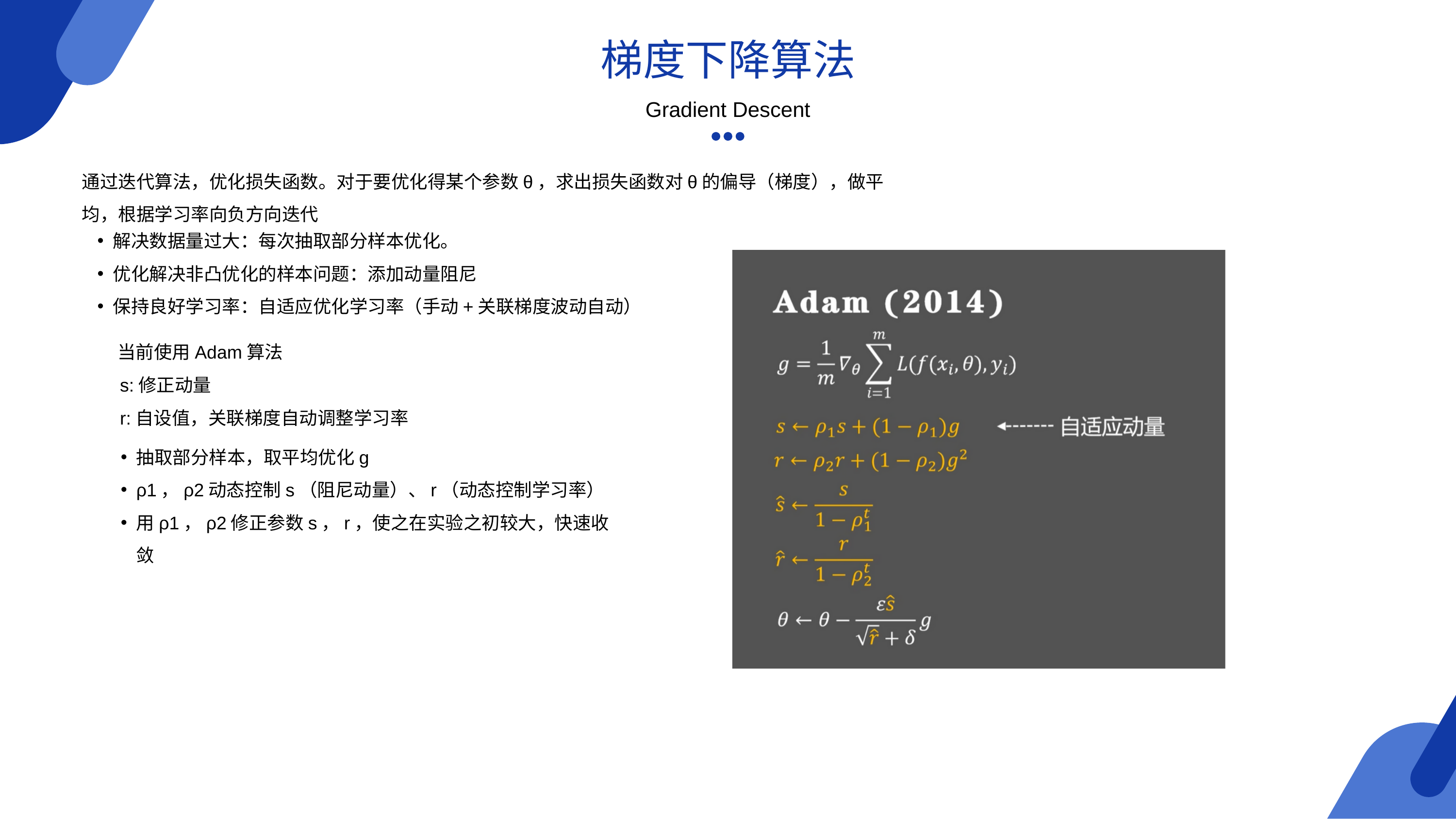

梯度下降算法
Gradient Descent

通过迭代算法，优化损失函数。对于要优化得某个参数θ，求出损失函数对θ的偏导（梯度），做平均，根据学习率向负方向迭代
解决数据量过大：每次抽取部分样本优化。
优化解决非凸优化的样本问题：添加动量阻尼
保持良好学习率：自适应优化学习率（手动+关联梯度波动自动）

当前使用Adam算法
s:修正动量
r:自设值，关联梯度自动调整学习率
抽取部分样本，取平均优化g
ρ1，ρ2动态控制s（阻尼动量）、r（动态控制学习率）
用ρ1，ρ2修正参数s，r，使之在实验之初较大，快速收敛